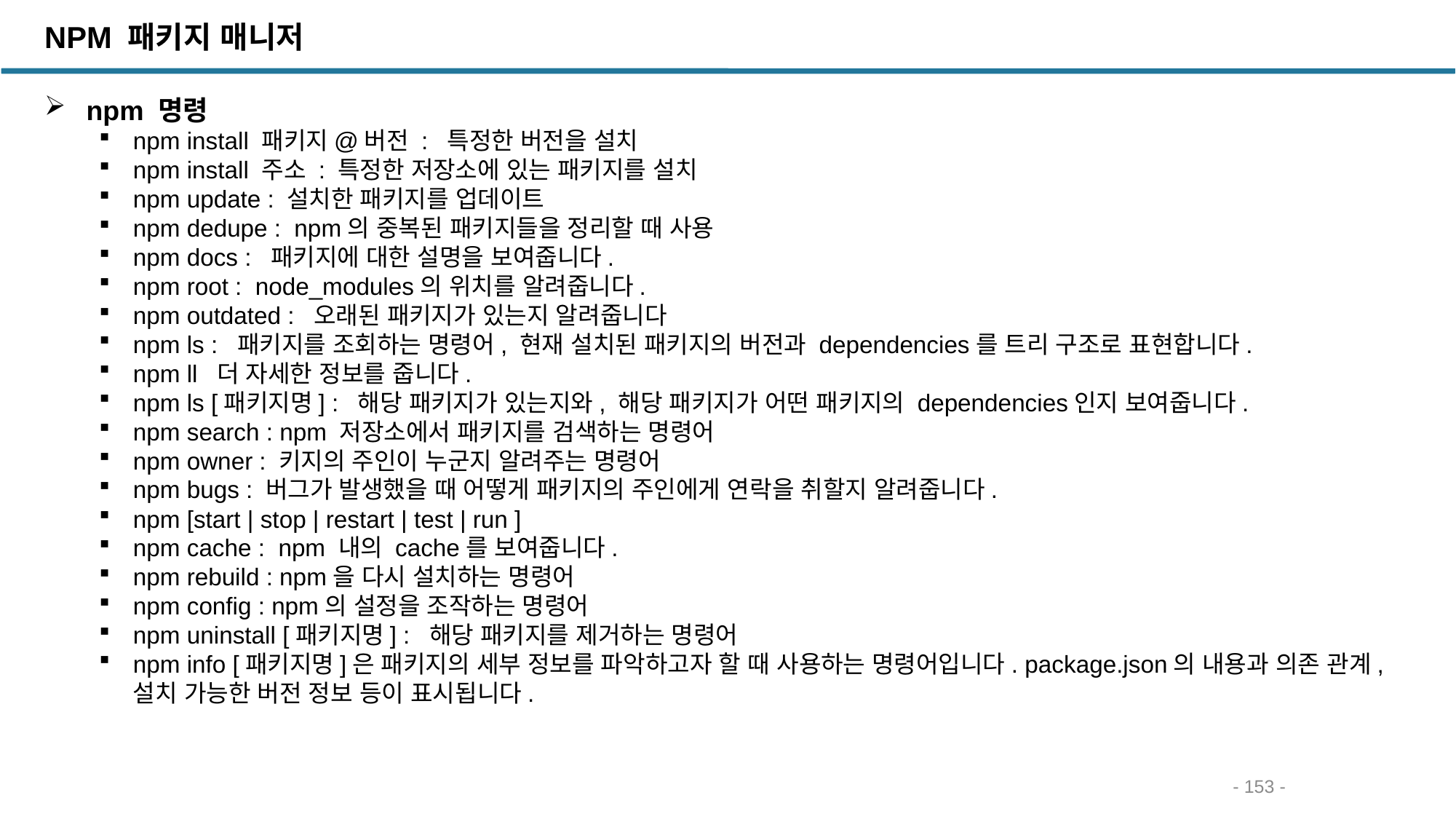

NPM 패키지 매니저
 npm 명령
npm install 패키지@버전 :  특정한 버전을 설치
npm install 주소 : 특정한 저장소에 있는 패키지를 설치
npm update : 설치한 패키지를 업데이트
npm dedupe :  npm의 중복된 패키지들을 정리할 때 사용
npm docs :  패키지에 대한 설명을 보여줍니다.
npm root :  node_modules의 위치를 알려줍니다.
npm outdated :  오래된 패키지가 있는지 알려줍니다
npm ls :  패키지를 조회하는 명령어, 현재 설치된 패키지의 버전과 dependencies를 트리 구조로 표현합니다.
npm ll  더 자세한 정보를 줍니다.
npm ls [패키지명] :  해당 패키지가 있는지와, 해당 패키지가 어떤 패키지의 dependencies인지 보여줍니다.
npm search : npm 저장소에서 패키지를 검색하는 명령어
npm owner : 키지의 주인이 누군지 알려주는 명령어
npm bugs : 버그가 발생했을 때 어떻게 패키지의 주인에게 연락을 취할지 알려줍니다.
npm [start | stop | restart | test | run ]
npm cache :  npm 내의 cache를 보여줍니다.
npm rebuild : npm을 다시 설치하는 명령어
npm config : npm의 설정을 조작하는 명령어
npm uninstall [패키지명] :  해당 패키지를 제거하는 명령어
npm info [패키지명]은 패키지의 세부 정보를 파악하고자 할 때 사용하는 명령어입니다. package.json의 내용과 의존 관계, 설치 가능한 버전 정보 등이 표시됩니다.
- 153 -